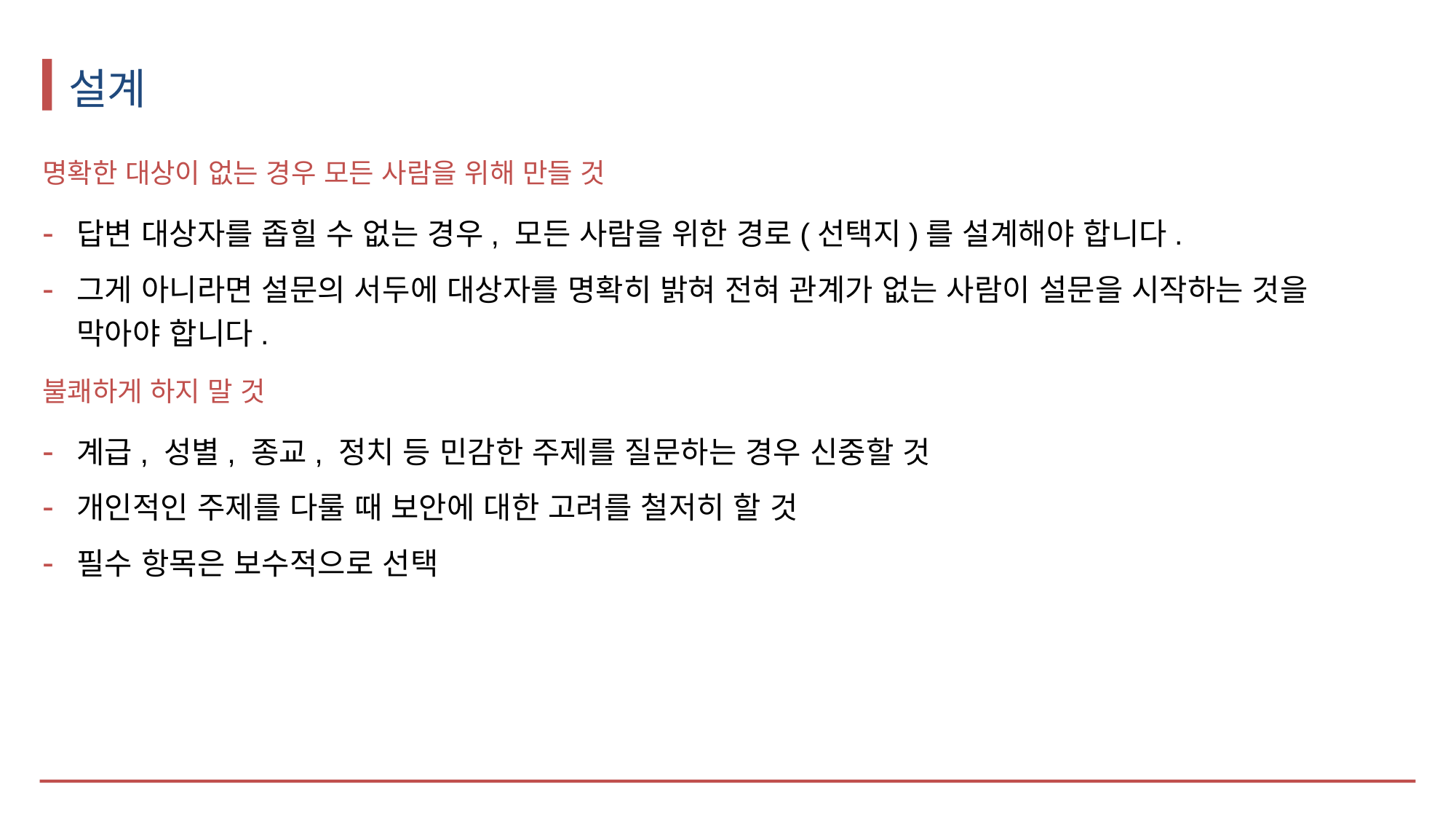

# 설계
명확한 대상이 없는 경우 모든 사람을 위해 만들 것
답변 대상자를 좁힐 수 없는 경우, 모든 사람을 위한 경로(선택지)를 설계해야 합니다.
그게 아니라면 설문의 서두에 대상자를 명확히 밝혀 전혀 관계가 없는 사람이 설문을 시작하는 것을 막아야 합니다.
불쾌하게 하지 말 것
계급, 성별, 종교, 정치 등 민감한 주제를 질문하는 경우 신중할 것
개인적인 주제를 다룰 때 보안에 대한 고려를 철저히 할 것
필수 항목은 보수적으로 선택